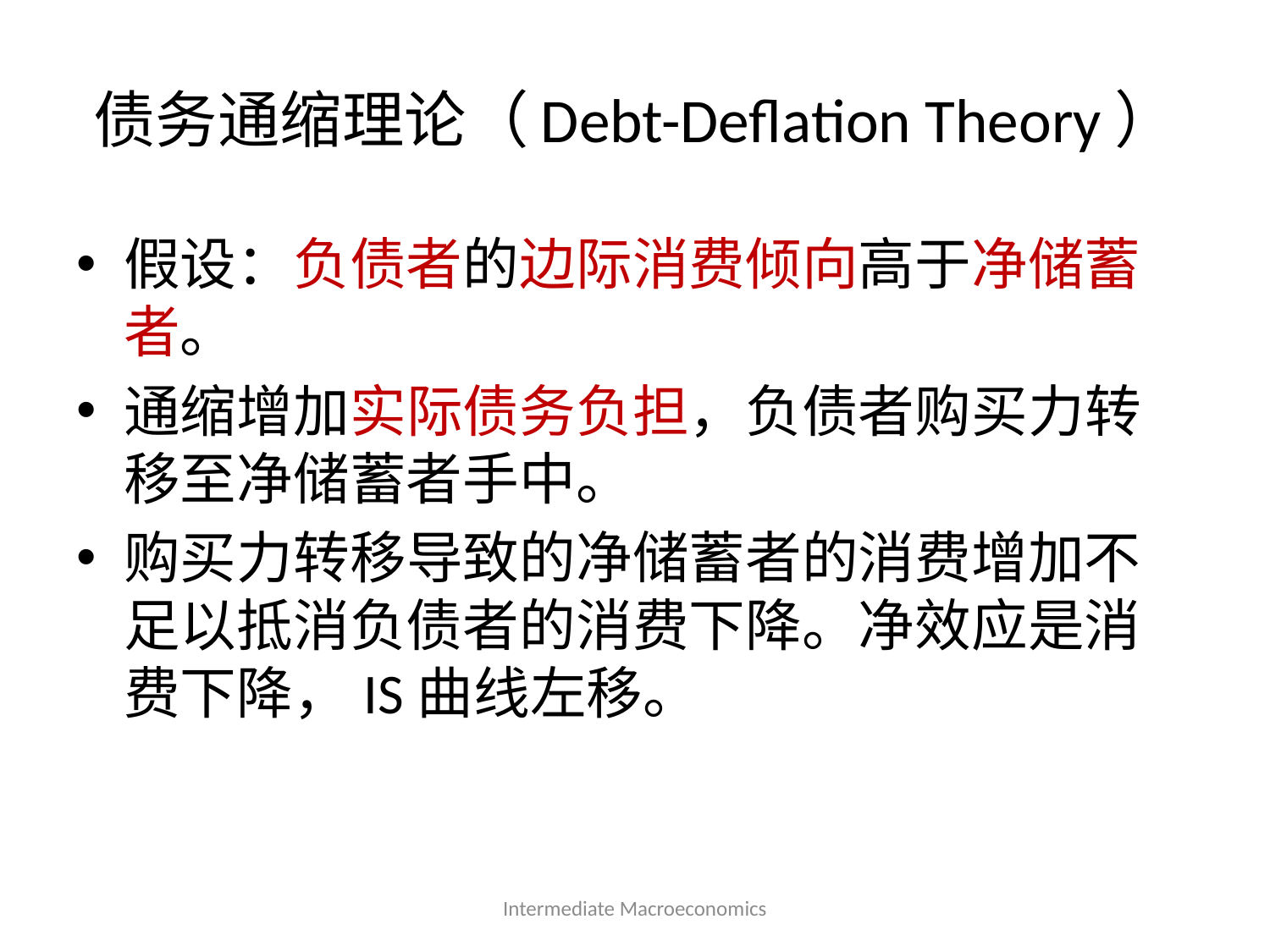

# 债务通缩理论（Debt-Deflation Theory）
假设：负债者的边际消费倾向高于净储蓄者。
通缩增加实际债务负担，负债者购买力转移至净储蓄者手中。
购买力转移导致的净储蓄者的消费增加不足以抵消负债者的消费下降。净效应是消费下降，IS曲线左移。
Intermediate Macroeconomics